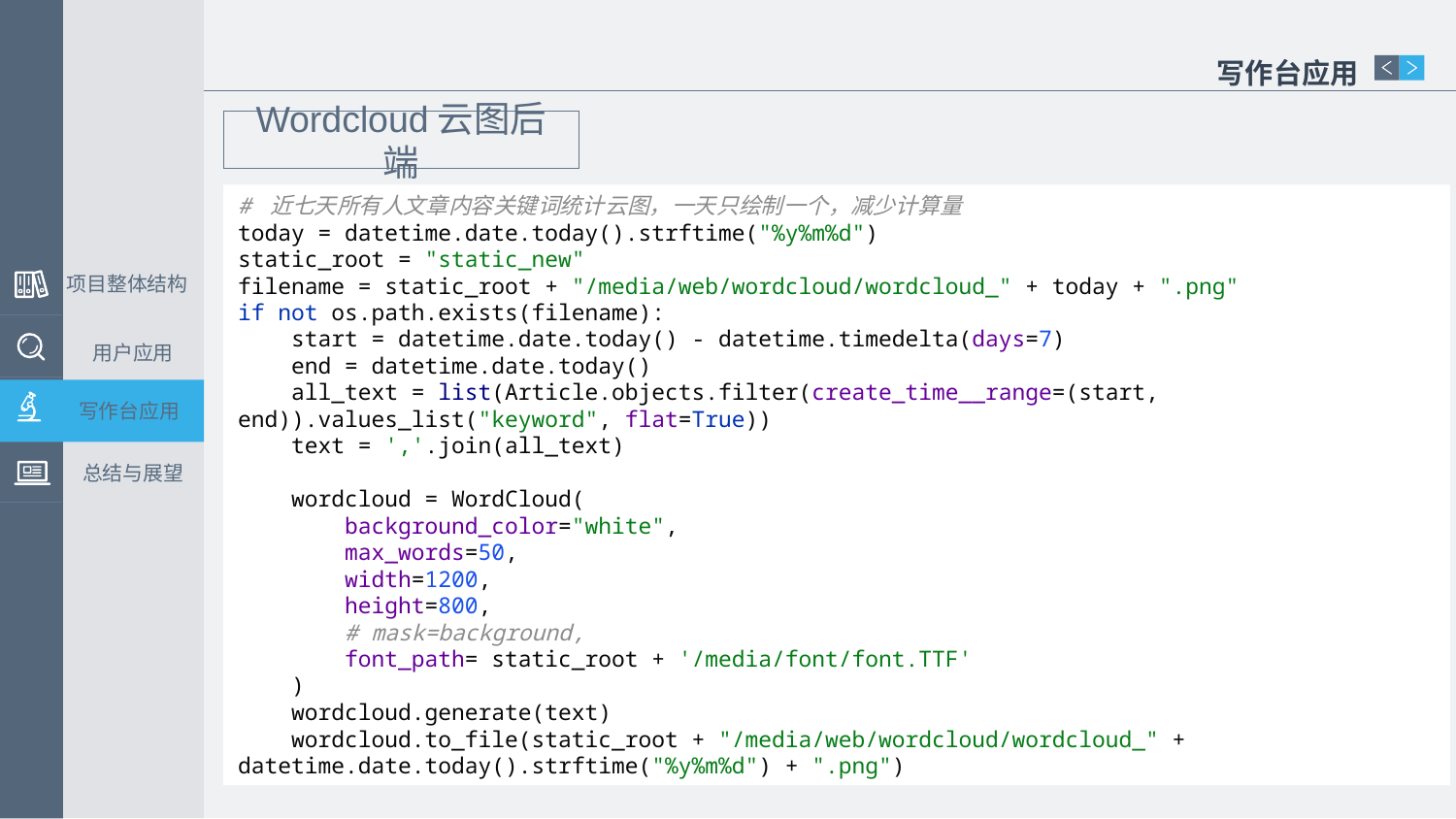

写作台应用

Wordcloud云图后端
# 近七天所有人文章内容关键词统计云图，一天只绘制一个，减少计算量 today = datetime.date.today().strftime("%y%m%d") static_root = "static_new" filename = static_root + "/media/web/wordcloud/wordcloud_" + today + ".png" if not os.path.exists(filename): start = datetime.date.today() - datetime.timedelta(days=7) end = datetime.date.today() all_text = list(Article.objects.filter(create_time__range=(start, end)).values_list("keyword", flat=True)) text = ','.join(all_text) wordcloud = WordCloud( background_color="white", max_words=50, width=1200, height=800, # mask=background, font_path= static_root + '/media/font/font.TTF' ) wordcloud.generate(text) wordcloud.to_file(static_root + "/media/web/wordcloud/wordcloud_" + datetime.date.today().strftime("%y%m%d") + ".png")
项目整体结构

用户应用

写作台应用

总结与展望